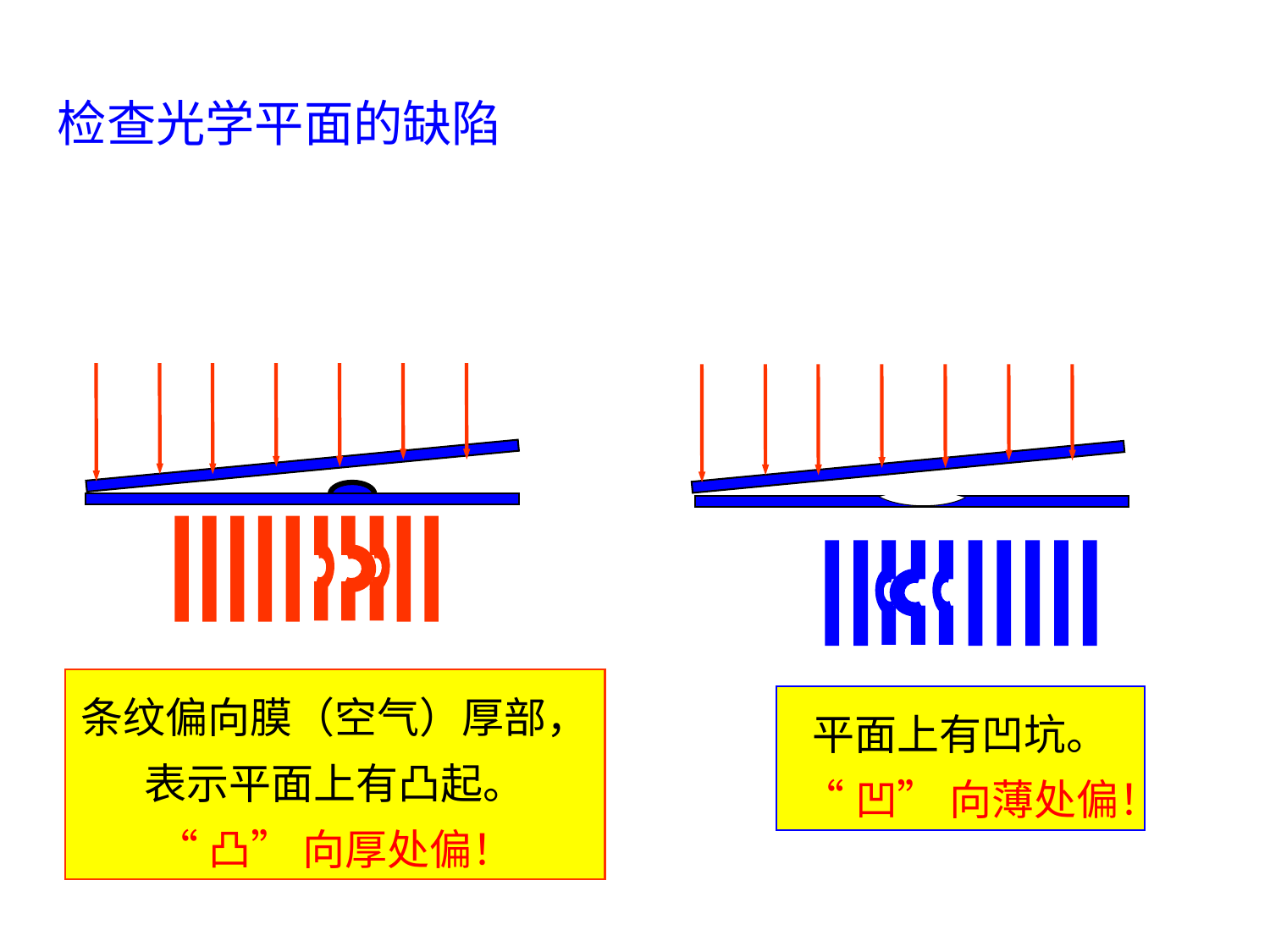

检查光学平面的缺陷

条纹偏向膜（空气）厚部，表示平面上有凸起。
“凸” 向厚处偏！
平面上有凹坑。
“凹” 向薄处偏！